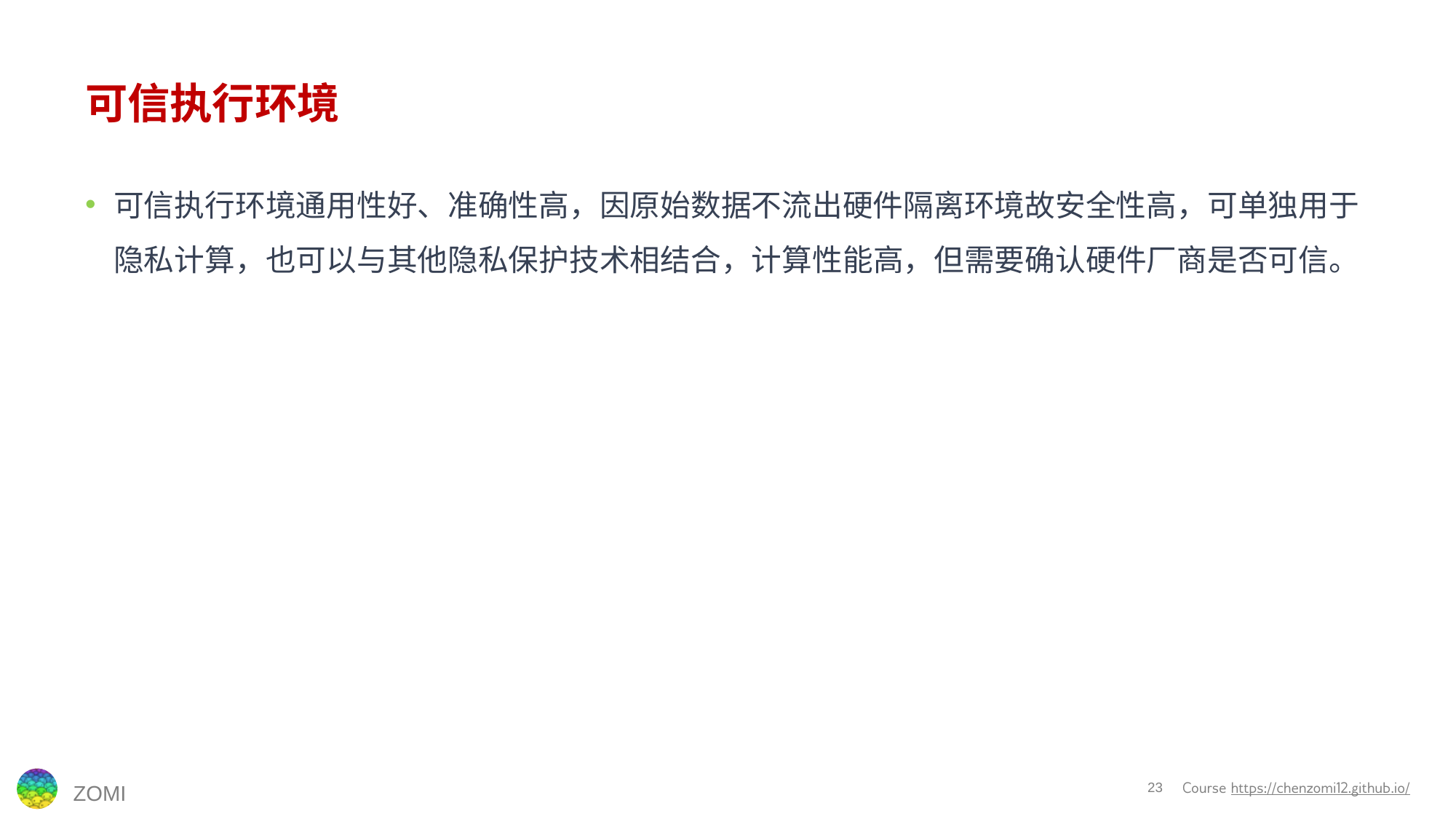

# 可信执行环境
可信执行环境通用性好、准确性高，因原始数据不流出硬件隔离环境故安全性高，可单独用于隐私计算，也可以与其他隐私保护技术相结合，计算性能高，但需要确认硬件厂商是否可信。